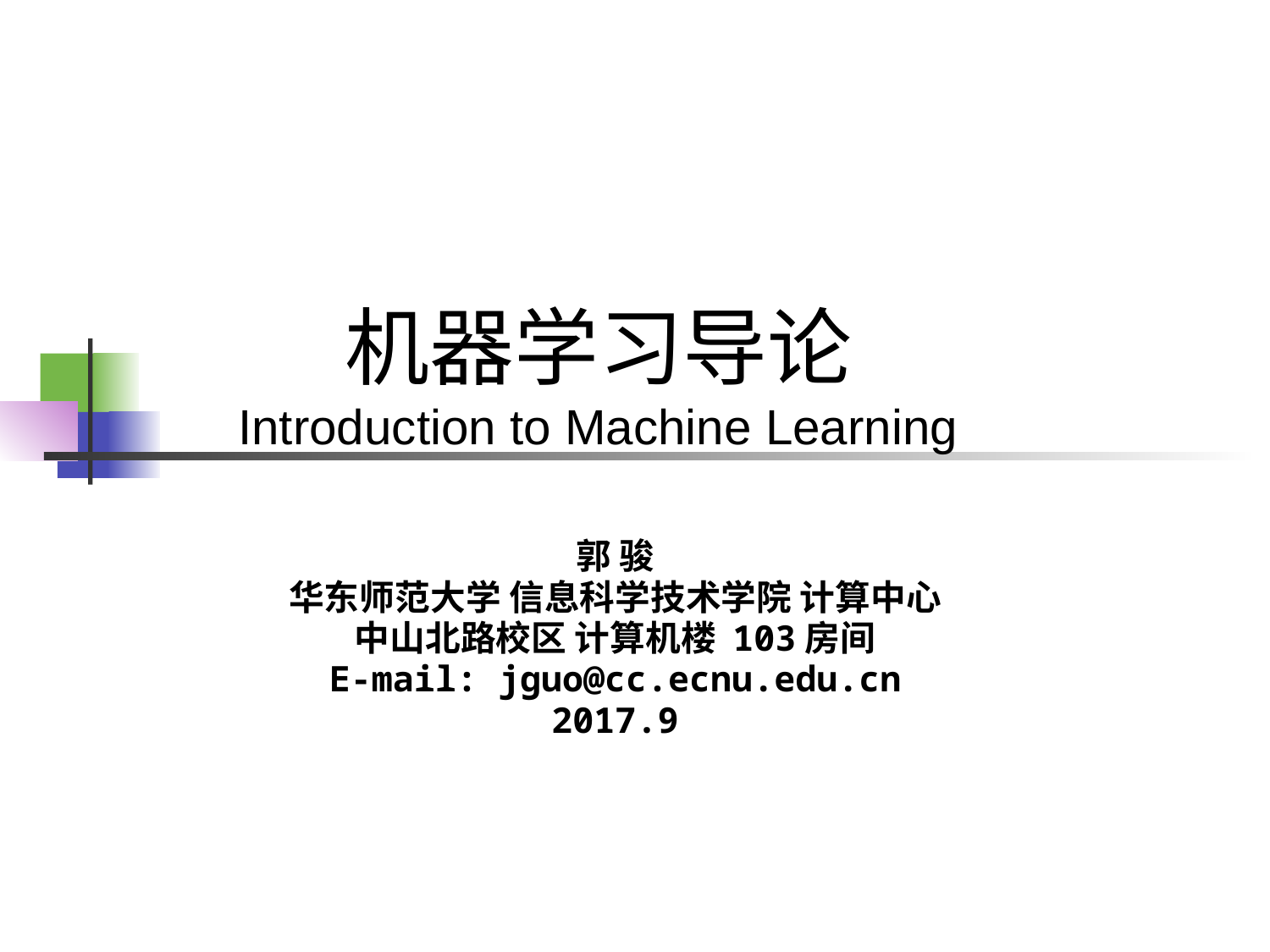

# 机器学习导论 Introduction to Machine Learning
郭 骏
华东师范大学 信息科学技术学院 计算中心
中山北路校区 计算机楼 103房间
E-mail: jguo@cc.ecnu.edu.cn
2017.9